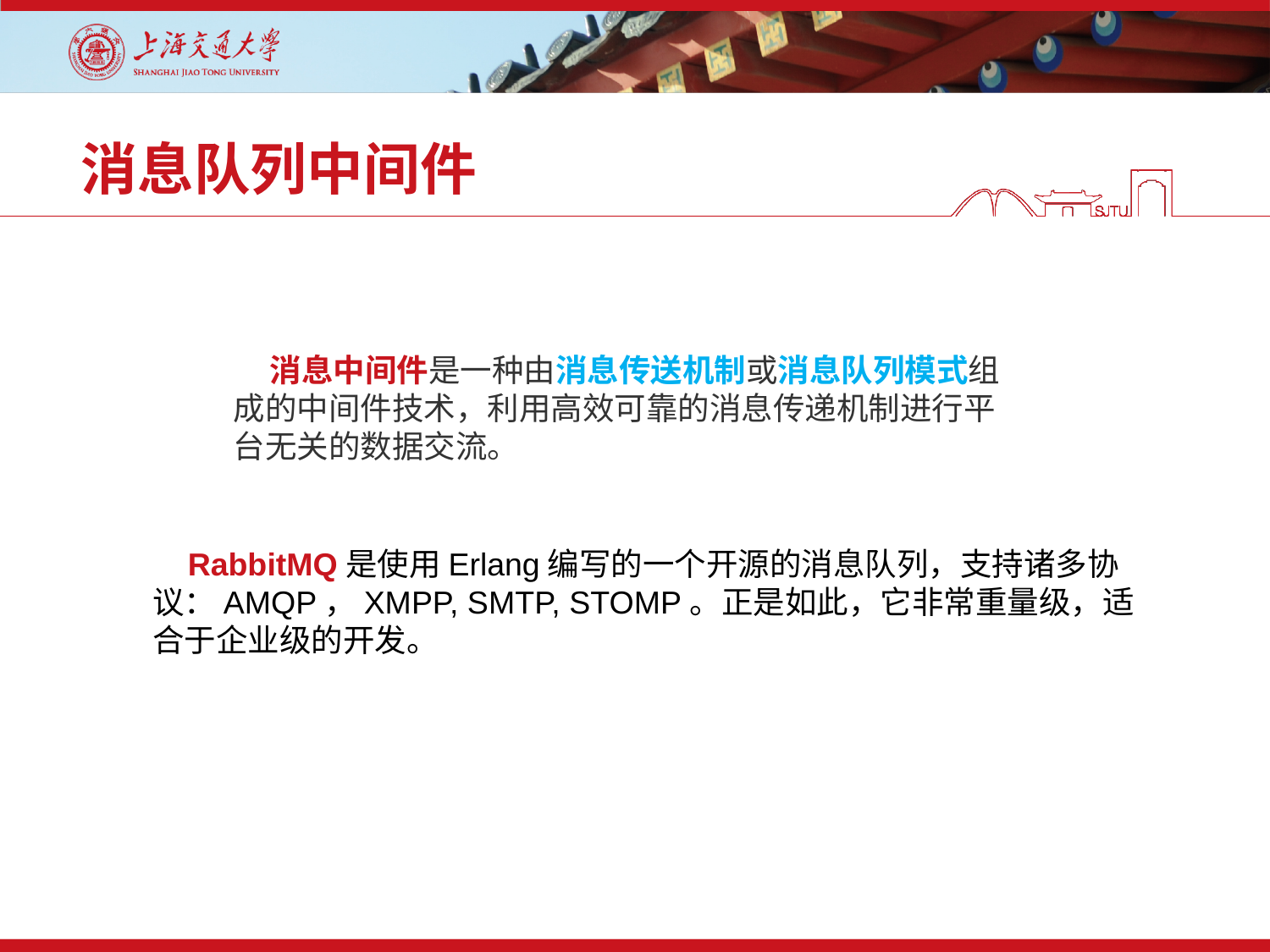

# 消息队列中间件
    消息中间件是一种由消息传送机制或消息队列模式组成的中间件技术，利用高效可靠的消息传递机制进行平台无关的数据交流。
    RabbitMQ是使用Erlang编写的一个开源的消息队列，支持诸多协议：AMQP，XMPP, SMTP, STOMP。正是如此，它非常重量级，适合于企业级的开发。